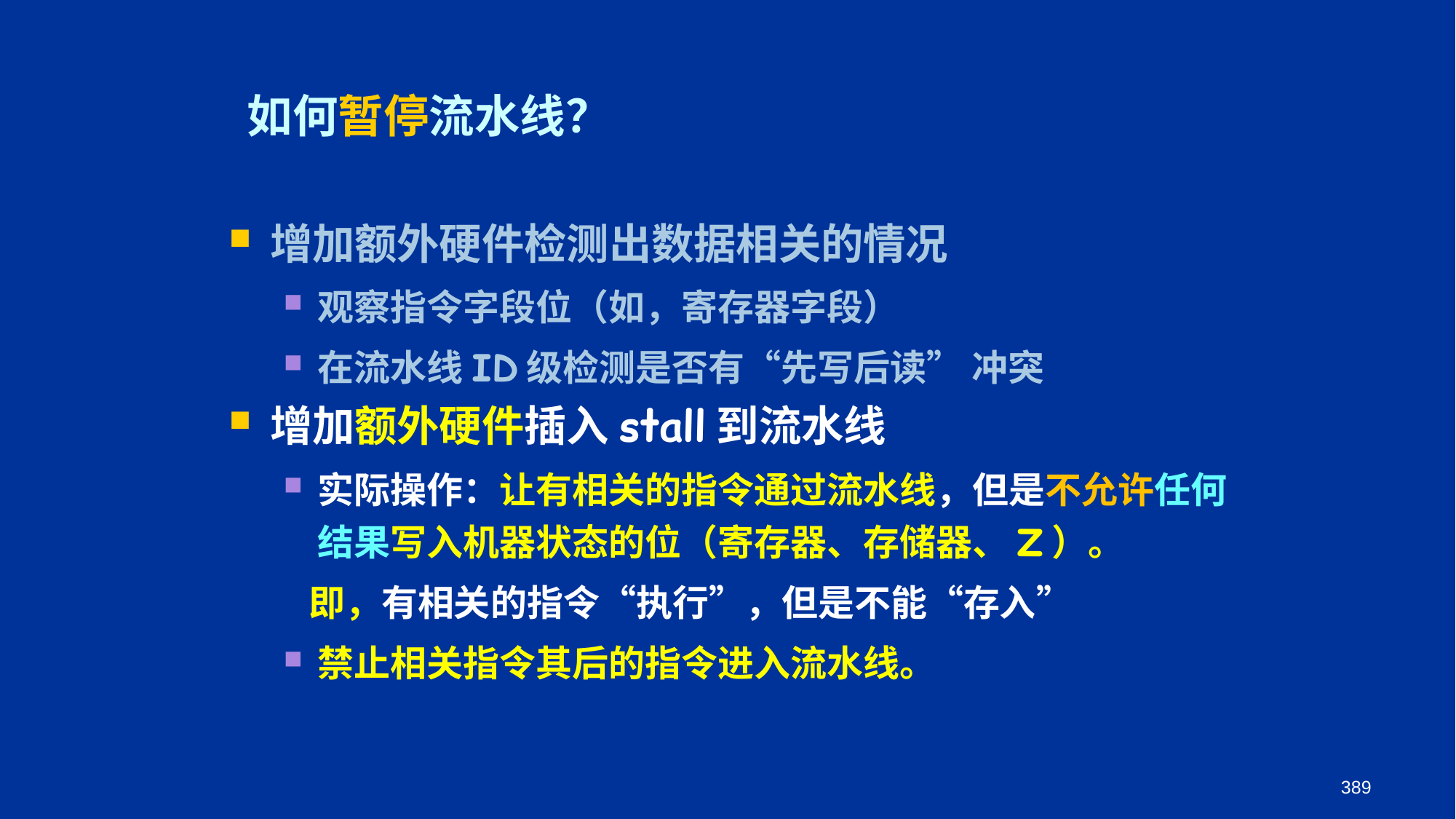

如何暂停流水线？
增加额外硬件检测出数据相关的情况
观察指令字段位（如，寄存器字段）
在流水线ID级检测是否有“先写后读” 冲突
增加额外硬件插入stall到流水线
实际操作：让有相关的指令通过流水线，但是不允许任何结果写入机器状态的位（寄存器、存储器、Z）。
  即，有相关的指令“执行”，但是不能“存入”
禁止相关指令其后的指令进入流水线。
389